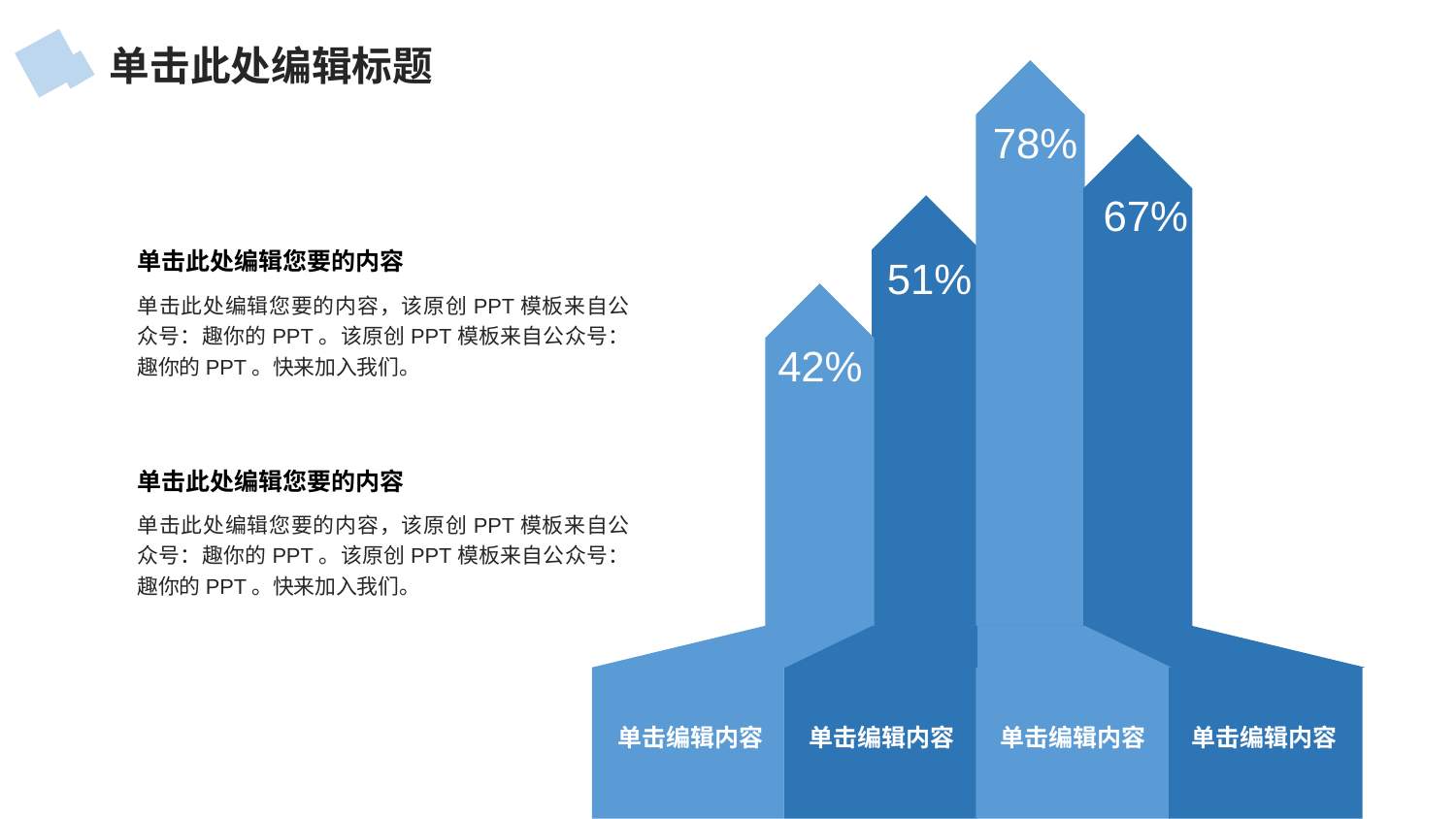

单击此处编辑标题
78%
67%
单击此处编辑您要的内容
51%
单击此处编辑您要的内容，该原创PPT模板来自公众号：趣你的PPT。该原创PPT模板来自公众号：趣你的PPT。快来加入我们。

42%

单击此处编辑您要的内容
单击此处编辑您要的内容，该原创PPT模板来自公众号：趣你的PPT。该原创PPT模板来自公众号：趣你的PPT。快来加入我们。

单击编辑内容

单击编辑内容

单击编辑内容

单击编辑内容